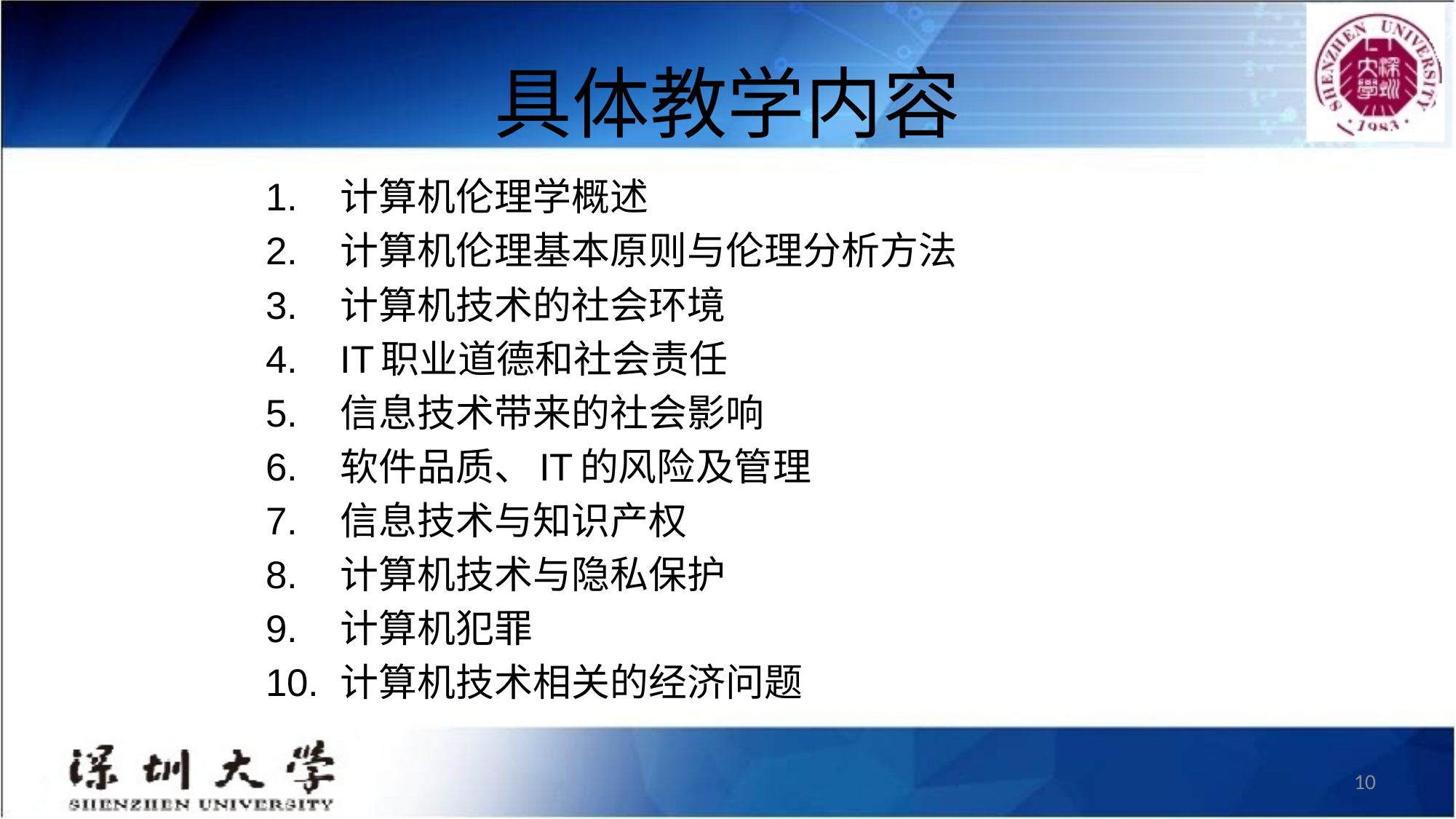

# 具体教学内容
计算机伦理学概述
计算机伦理基本原则与伦理分析方法
计算机技术的社会环境
IT职业道德和社会责任
信息技术带来的社会影响
软件品质、IT的风险及管理
信息技术与知识产权
计算机技术与隐私保护
计算机犯罪
计算机技术相关的经济问题
10